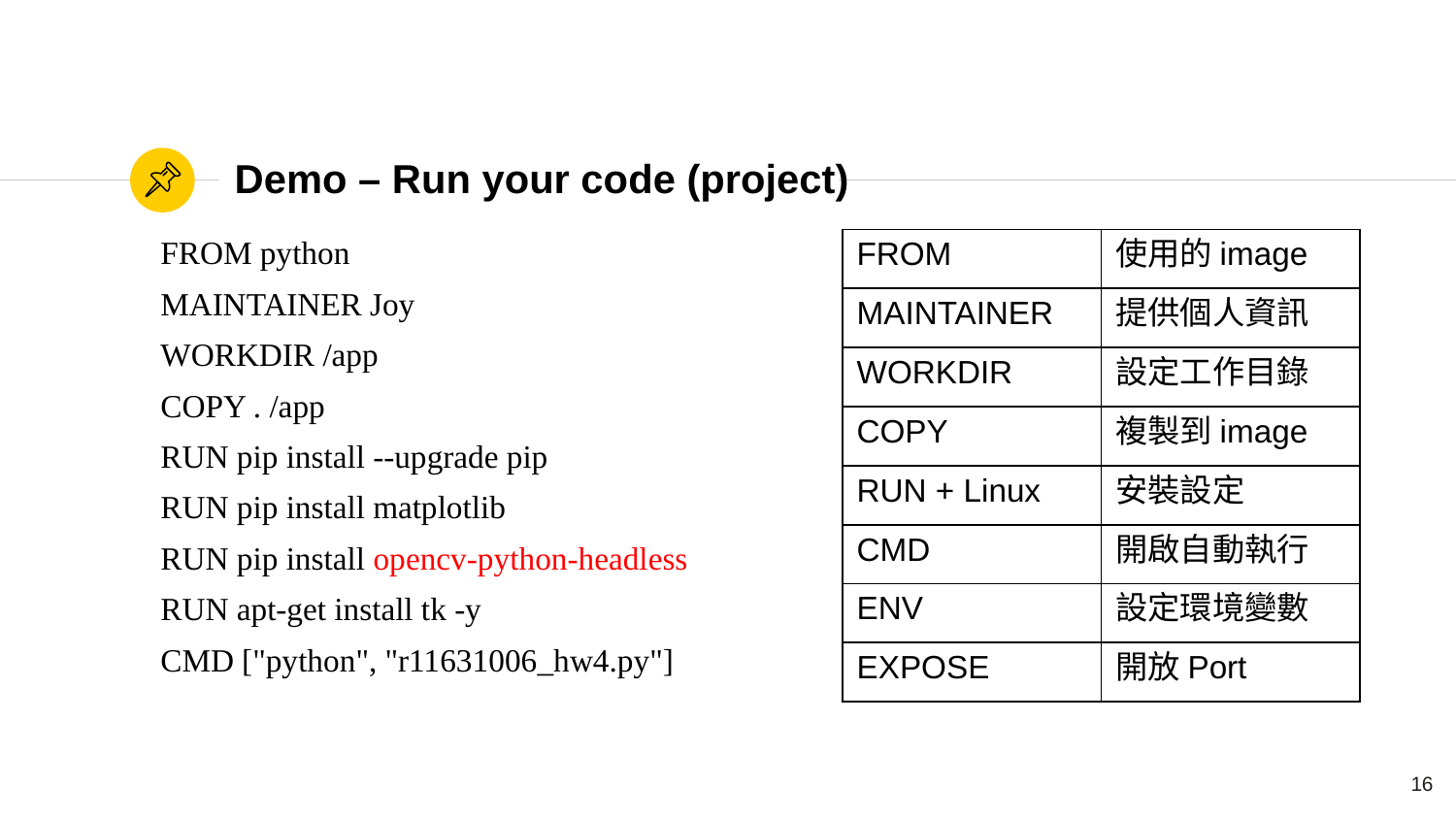

# Demo – Run your code (project)

FROM python
MAINTAINER Joy
WORKDIR /app
COPY . /app
RUN pip install --upgrade pip
RUN pip install matplotlib
RUN pip install opencv-python-headless
RUN apt-get install tk -y
CMD ["python", "r11631006_hw4.py"]
| FROM | 使用的image |
| --- | --- |
| MAINTAINER | 提供個人資訊 |
| WORKDIR | 設定工作目錄 |
| COPY | 複製到image |
| RUN + Linux | 安裝設定 |
| CMD | 開啟自動執行 |
| ENV | 設定環境變數 |
| EXPOSE | 開放Port |
16